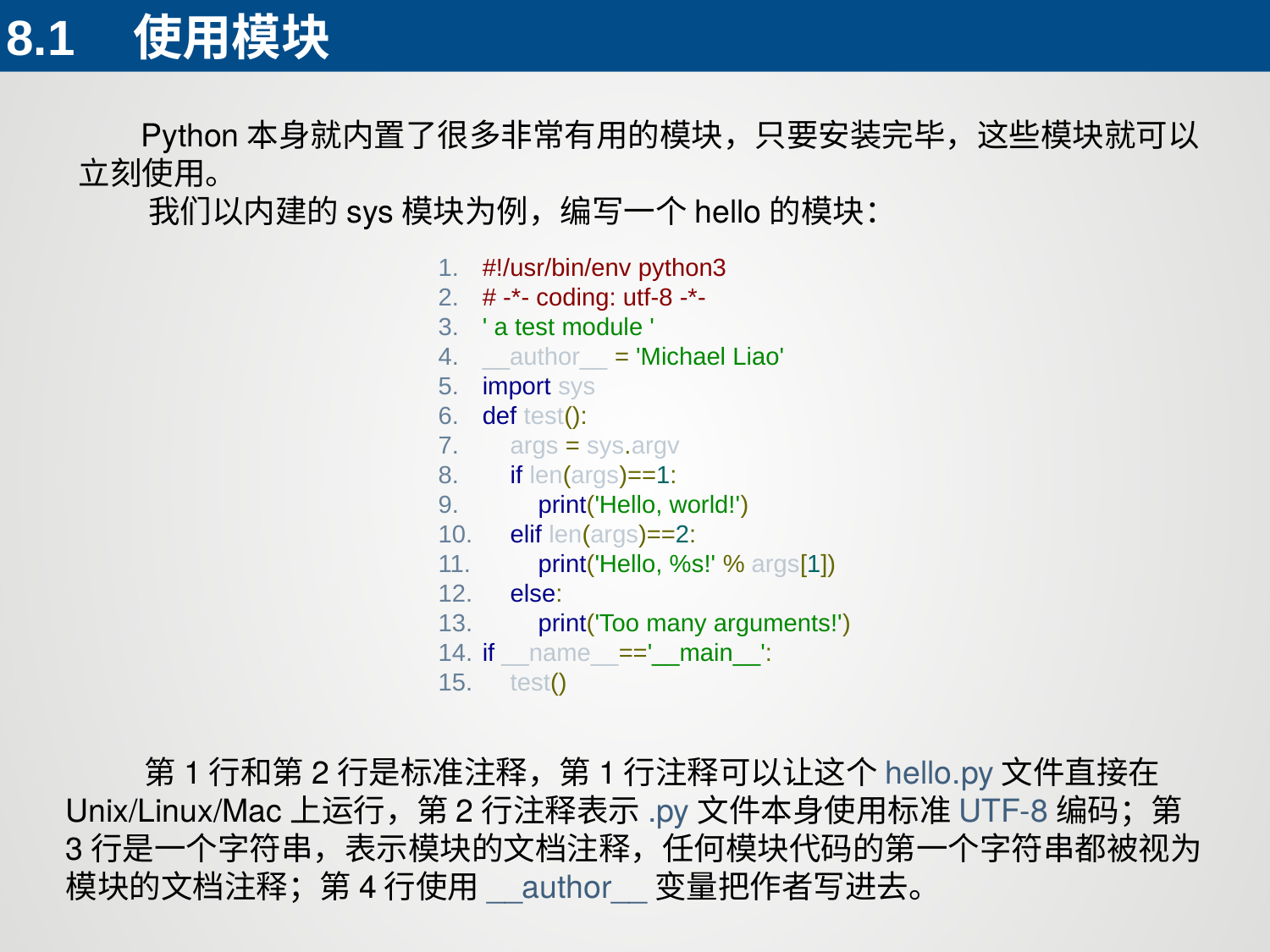

8.1	使用模块
       Python本身就内置了很多非常有用的模块，只要安装完毕，这些模块就可以立刻使用。
       我们以内建的sys模块为例，编写一个hello的模块：
#!/usr/bin/env python3
# -*- coding: utf-8 -*-
' a test module '
__author__ = 'Michael Liao'
import sys
def test():
    args = sys.argv
    if len(args)==1:
        print('Hello, world!')
    elif len(args)==2:
        print('Hello, %s!' % args[1])
    else:
        print('Too many arguments!')
if __name__=='__main__':
    test()
        第1行和第2行是标准注释，第1行注释可以让这个hello.py文件直接在Unix/Linux/Mac上运行，第2行注释表示.py文件本身使用标准UTF-8编码；第3行是一个字符串，表示模块的文档注释，任何模块代码的第一个字符串都被视为模块的文档注释；第4行使用__author__变量把作者写进去。